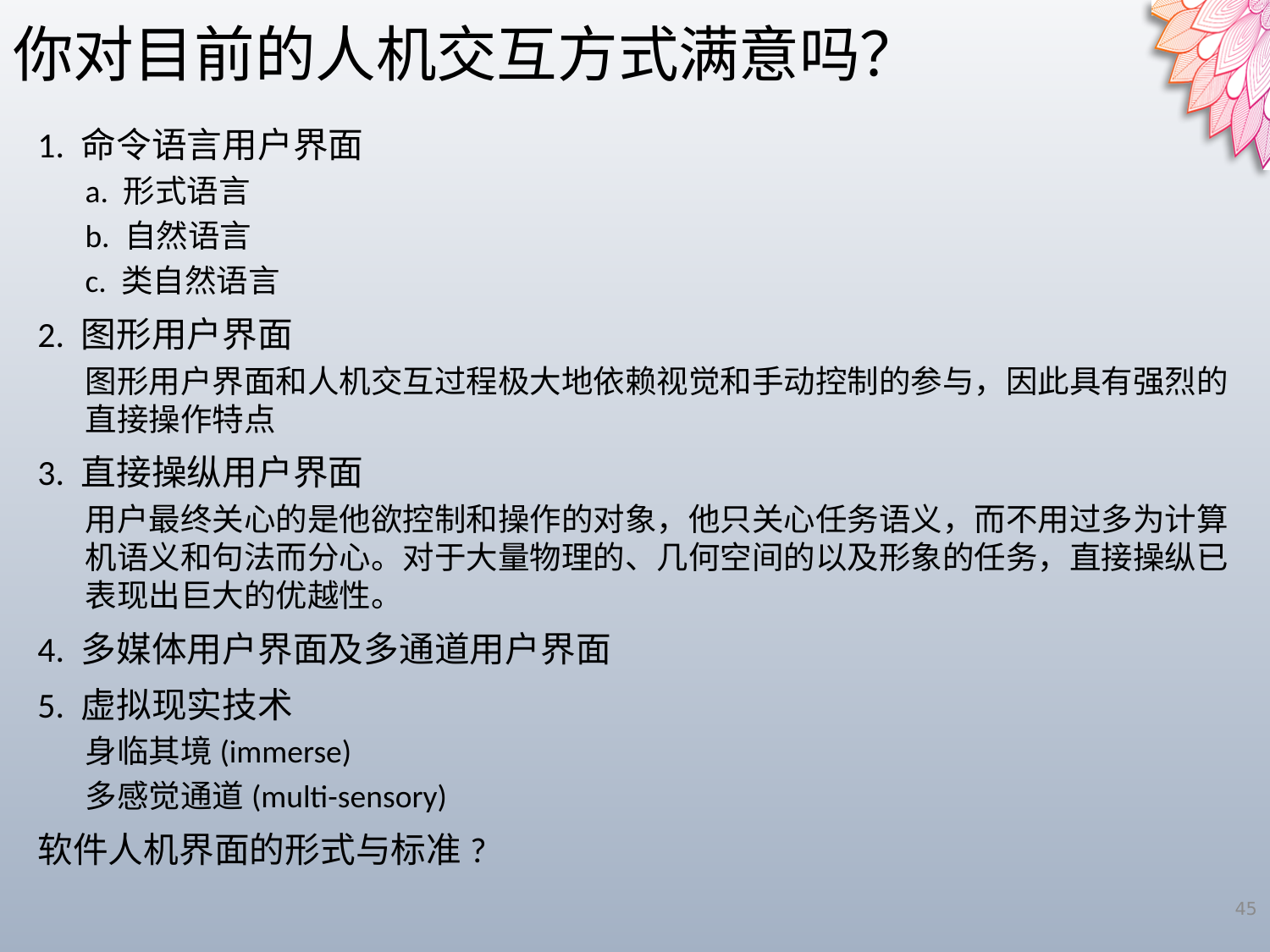

你对目前的人机交互方式满意吗？
1. 命令语言用户界面
a. 形式语言
b. 自然语言
c. 类自然语言
2. 图形用户界面
图形用户界面和人机交互过程极大地依赖视觉和手动控制的参与，因此具有强烈的直接操作特点
3. 直接操纵用户界面
用户最终关心的是他欲控制和操作的对象，他只关心任务语义，而不用过多为计算机语义和句法而分心。对于大量物理的、几何空间的以及形象的任务，直接操纵已表现出巨大的优越性。
4. 多媒体用户界面及多通道用户界面
5. 虚拟现实技术
身临其境(immerse)
多感觉通道(multi-sensory)
软件人机界面的形式与标准?
45